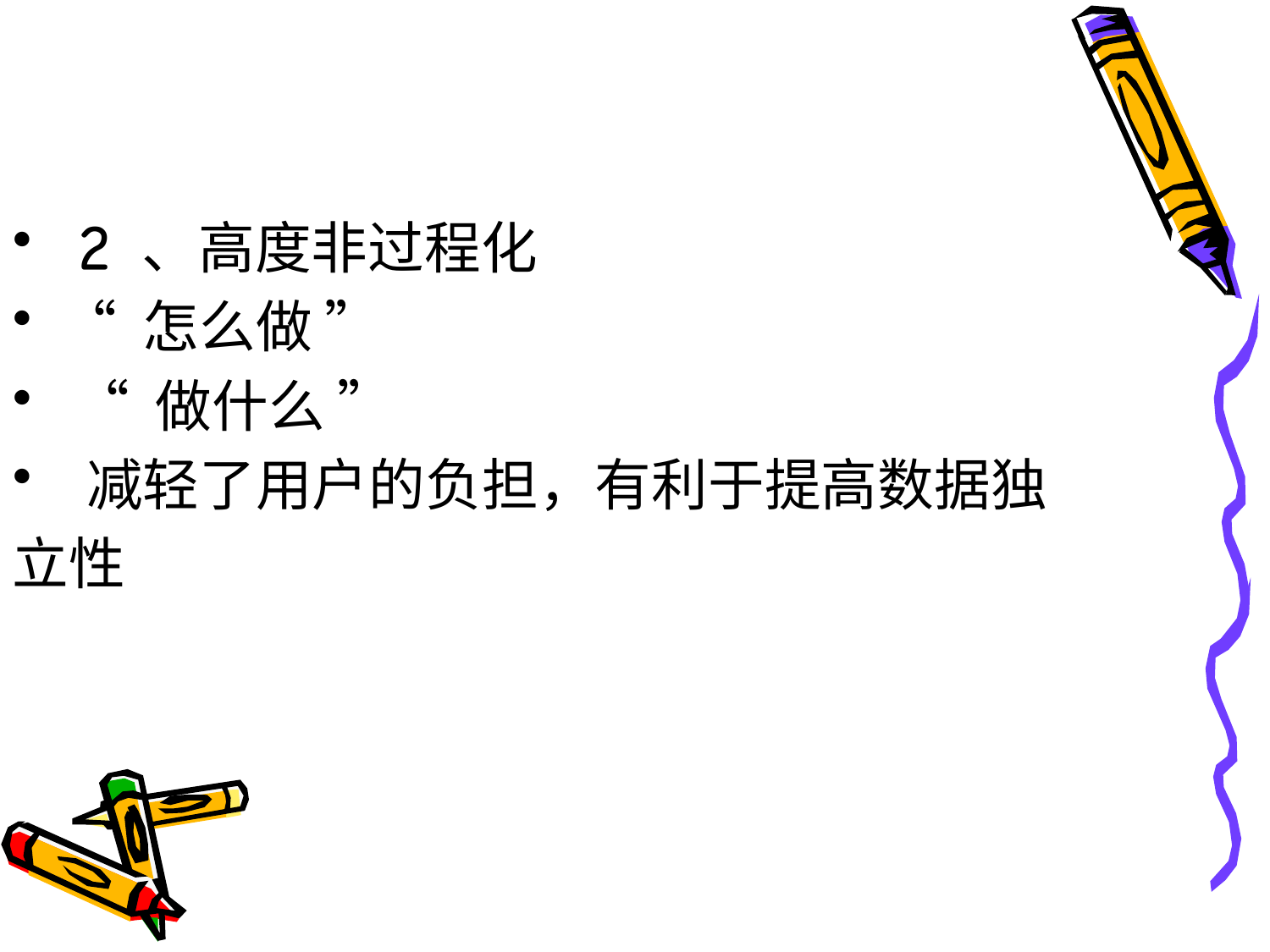

#
 2 、高度非过程化
“ 怎么做 ”
 “ 做什么 ”
 减轻了用户的负担，有利于提高数据独
立性